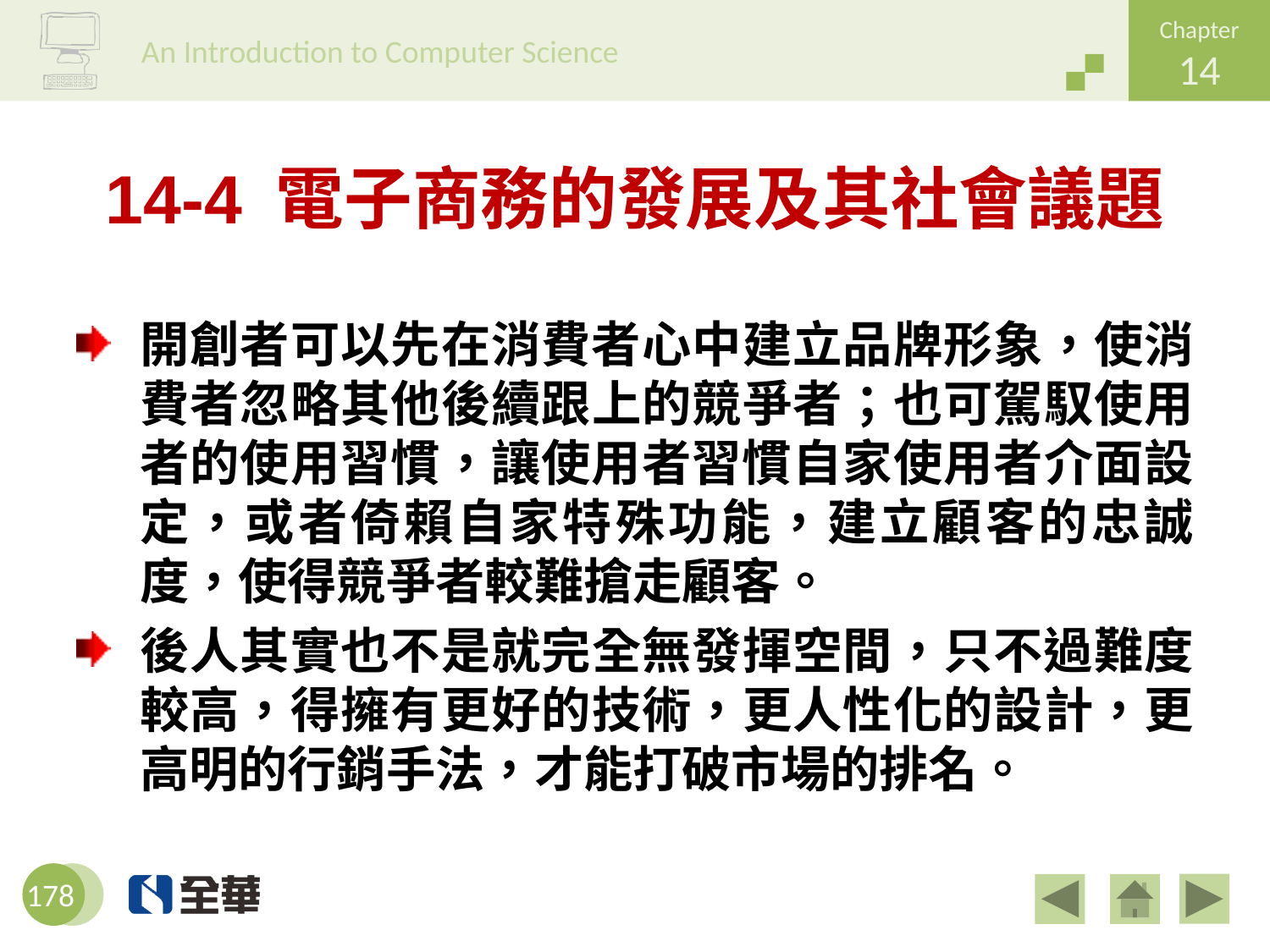

# 14-4 電子商務的發展及其社會議題
開創者可以先在消費者心中建立品牌形象，使消費者忽略其他後續跟上的競爭者；也可駕馭使用者的使用習慣，讓使用者習慣自家使用者介面設定，或者倚賴自家特殊功能，建立顧客的忠誠度，使得競爭者較難搶走顧客。
後人其實也不是就完全無發揮空間，只不過難度較高，得擁有更好的技術，更人性化的設計，更高明的行銷手法，才能打破市場的排名。